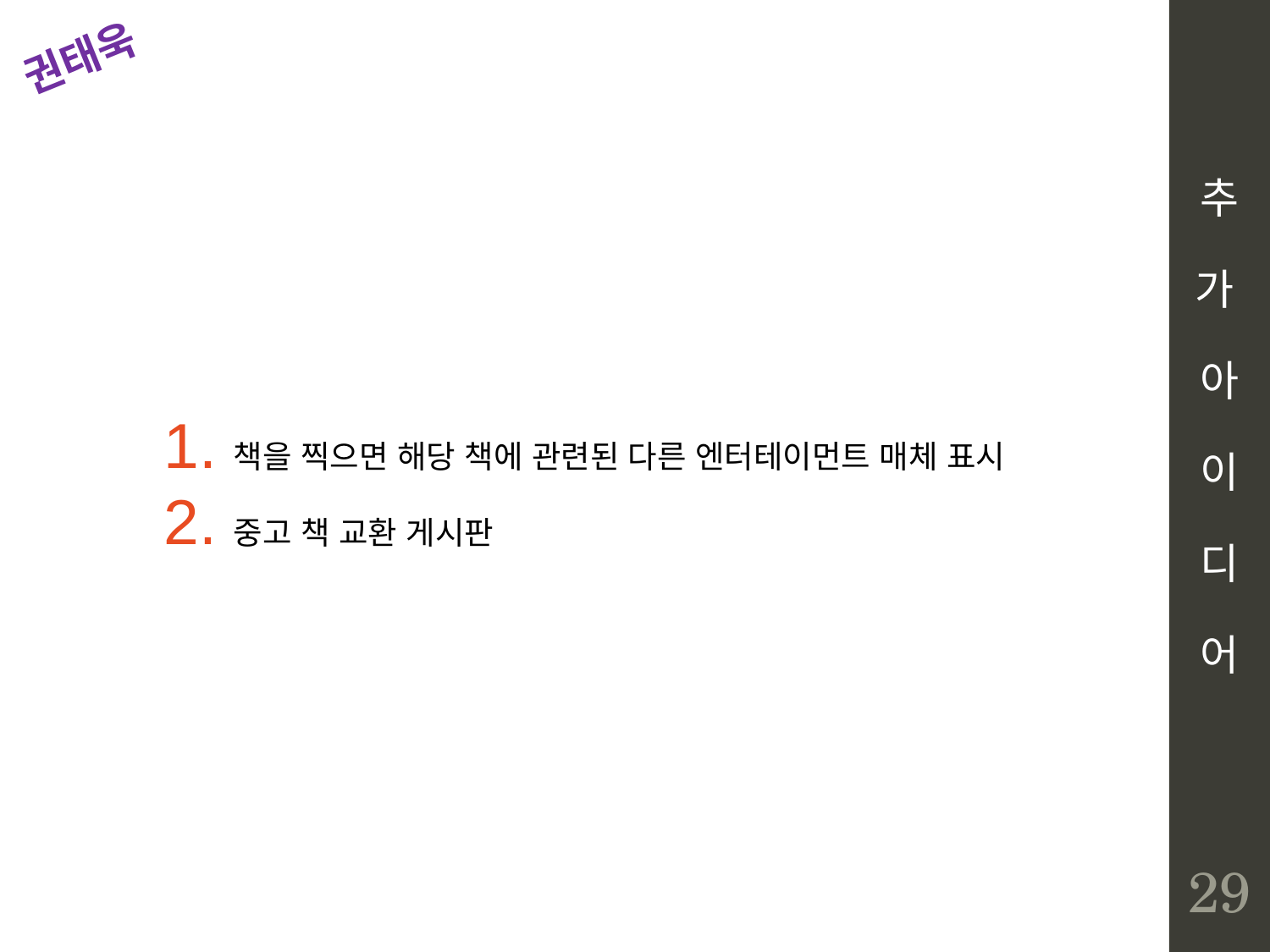

# 추 가 아 이 디 어
권태욱
 책을 찍으면 해당 책에 관련된 다른 엔터테이먼트 매체 표시
 중고 책 교환 게시판
29